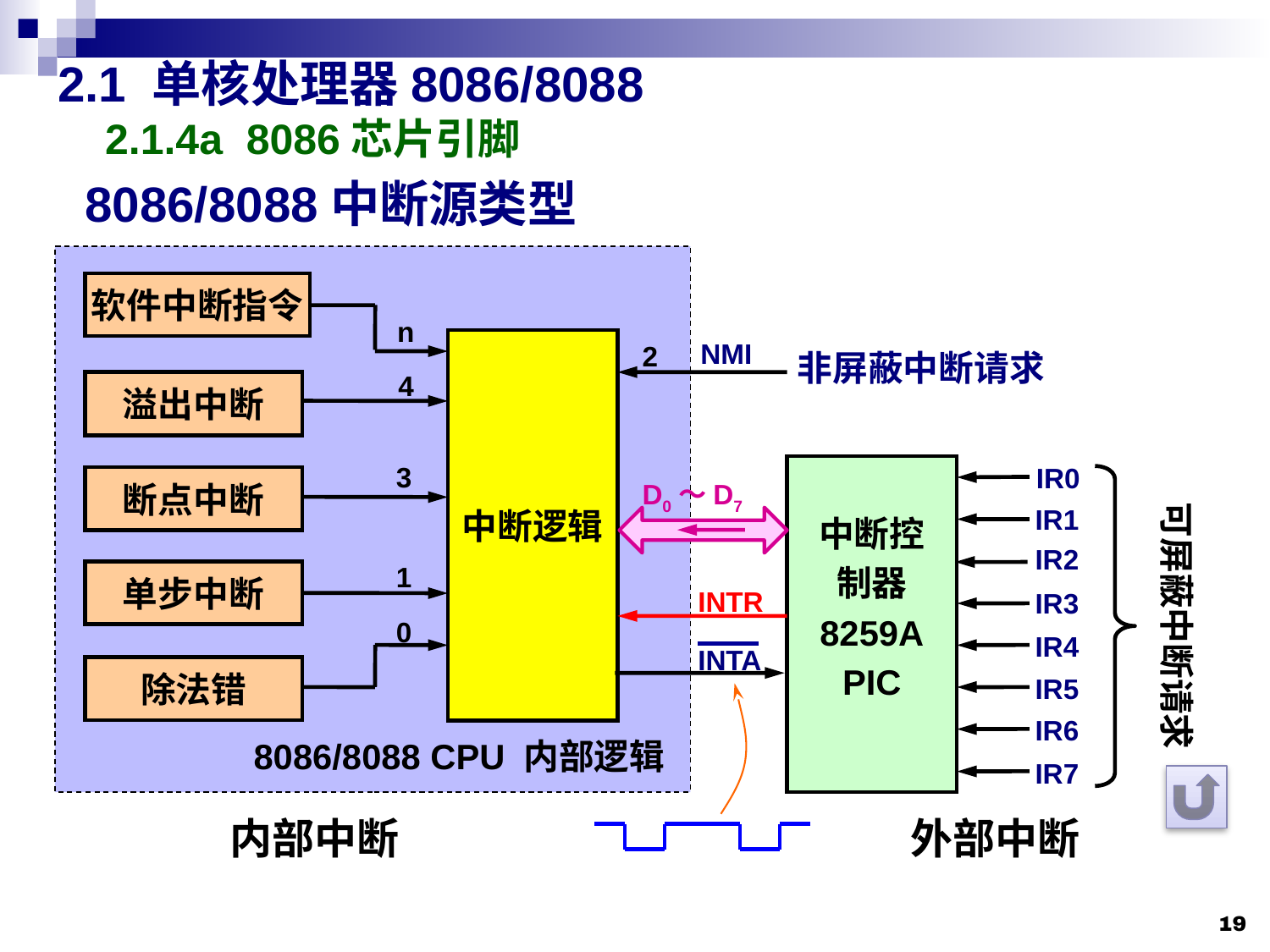

# 2.1 单核处理器8086/8088 2.1.4a  8086芯片引脚
8086/8088中断源类型

软件中断指令

n
中断逻辑
NMI
2
非屏蔽中断请求

溢出中断

4

中断控
制器
8259A
PIC
IR0

3
断点中断
可屏蔽中断请求

D0～D7

IR1

IR2
单步中断

1
INTR
IR3

0
IR4
INTA

除法错
IR5

IR6

8086/8088 CPU 内部逻辑
IR7

内部中断
外部中断
19